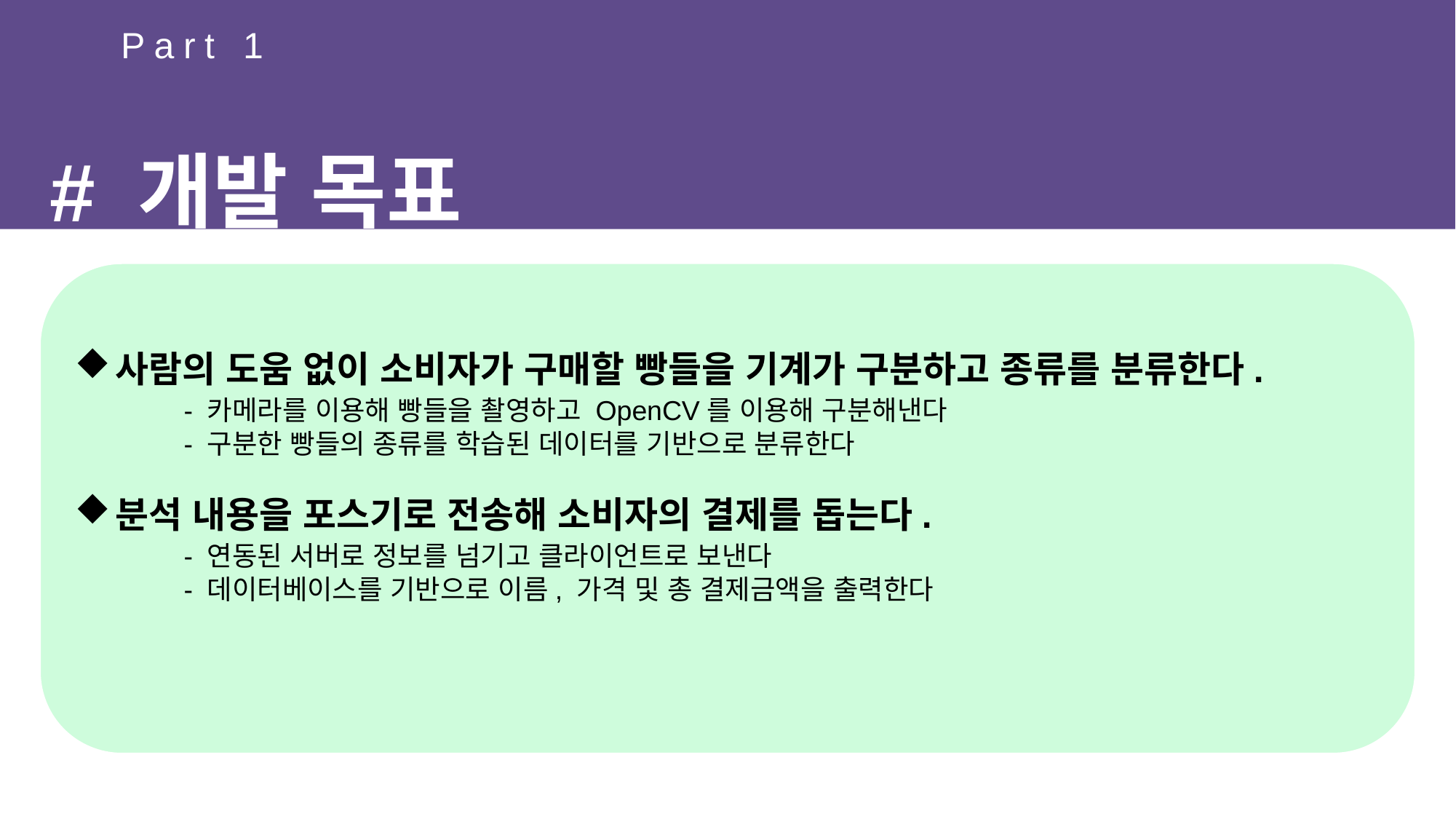

Part 1
# 개발 목표
사람의 도움 없이 소비자가 구매할 빵들을 기계가 구분하고 종류를 분류한다.
	- 카메라를 이용해 빵들을 촬영하고 OpenCV를 이용해 구분해낸다
	- 구분한 빵들의 종류를 학습된 데이터를 기반으로 분류한다

분석 내용을 포스기로 전송해 소비자의 결제를 돕는다.
 	- 연동된 서버로 정보를 넘기고 클라이언트로 보낸다
	- 데이터베이스를 기반으로 이름, 가격 및 총 결제금액을 출력한다